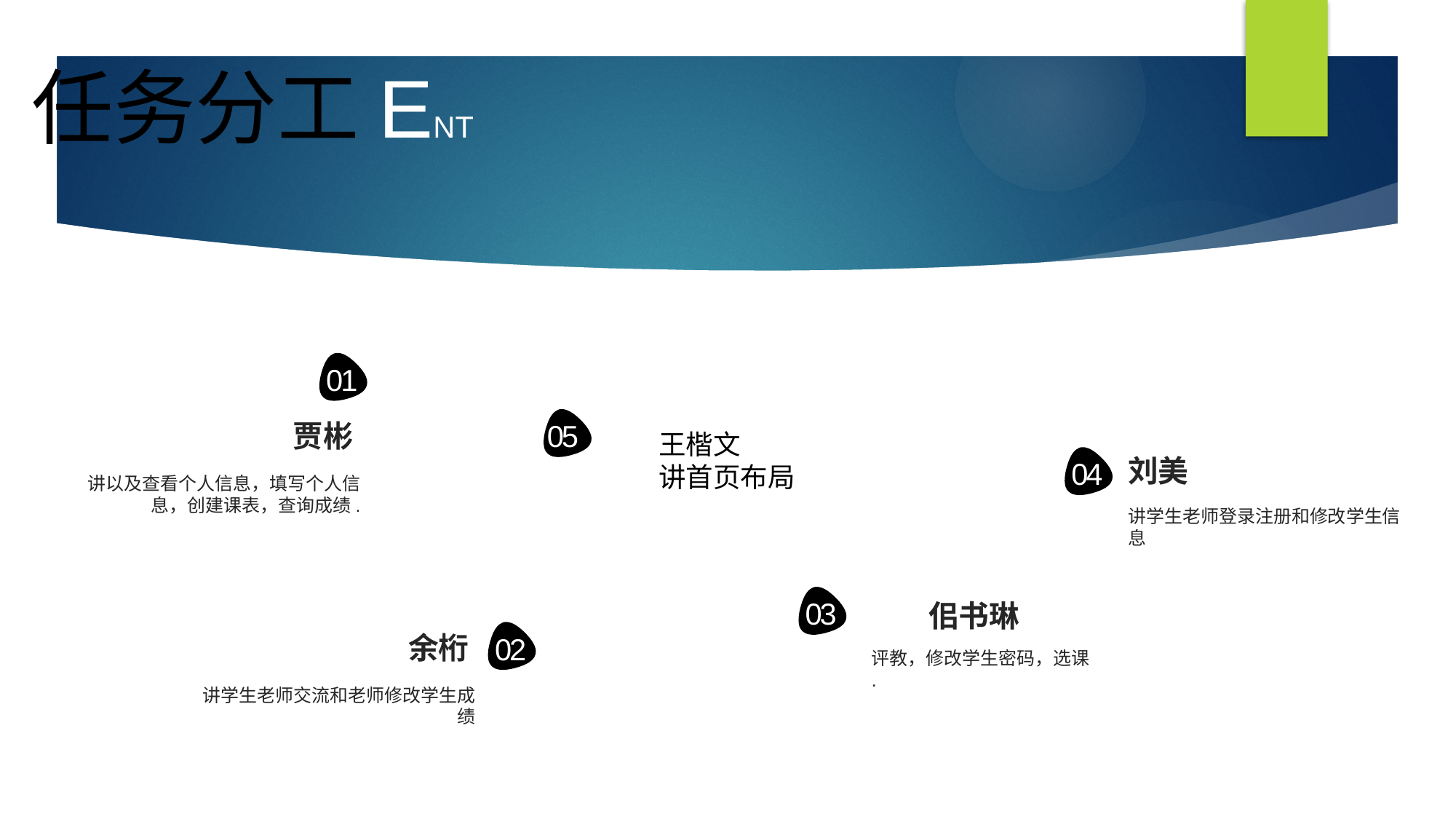

任务分工ENT

01

05
贾彬
王楷文
讲首页布局

04
刘美
讲以及查看个人信息，填写个人信息，创建课表，查询成绩.
05
讲学生老师登录注册和修改学生信息

03
佀书琳

02
余桁
评教，修改学生密码，选课
.
讲学生老师交流和老师修改学生成绩